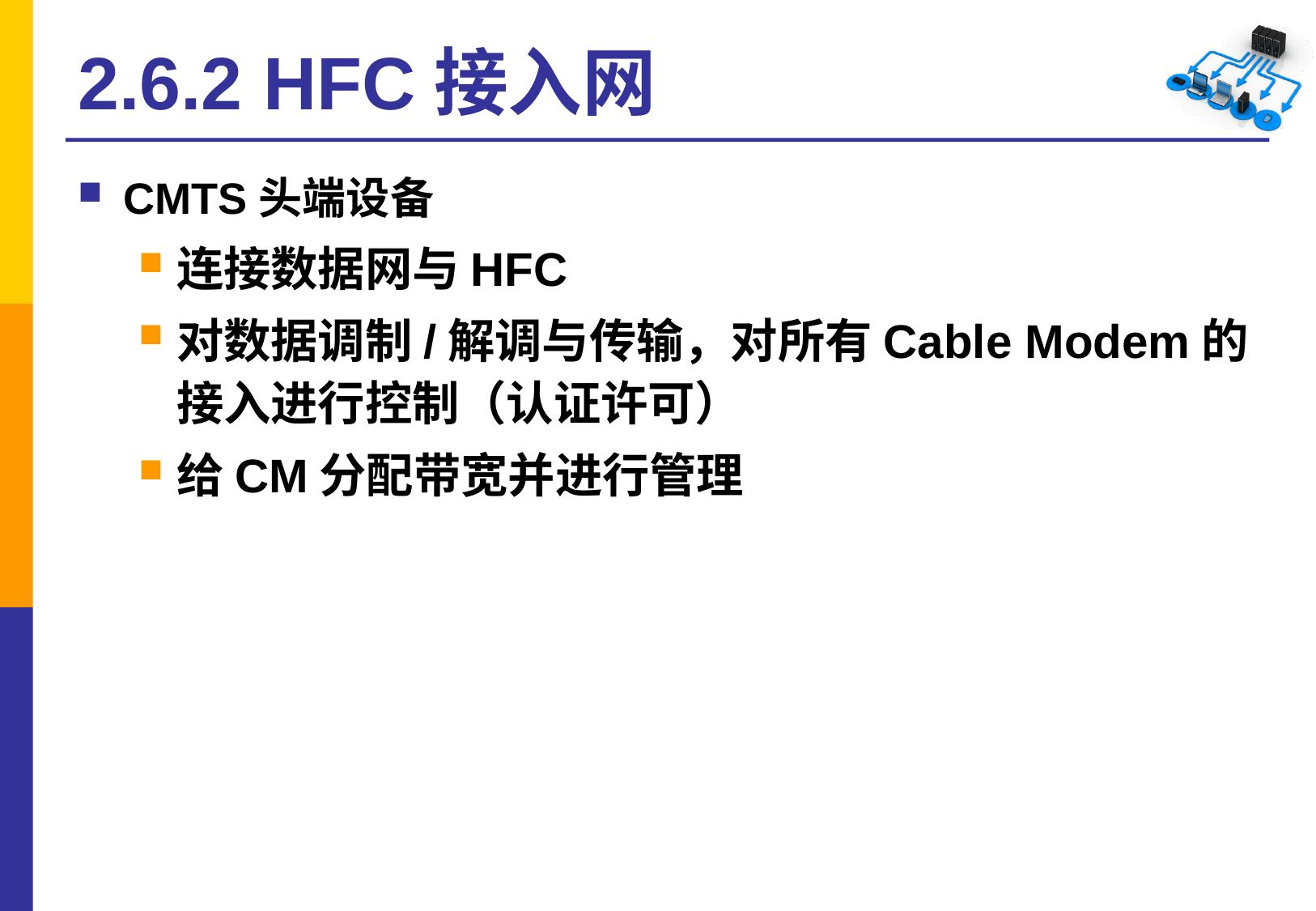

# 2.6.2 HFC接入网
CMTS头端设备
连接数据网与HFC
对数据调制/解调与传输，对所有Cable Modem的接入进行控制（认证许可）
给CM分配带宽并进行管理